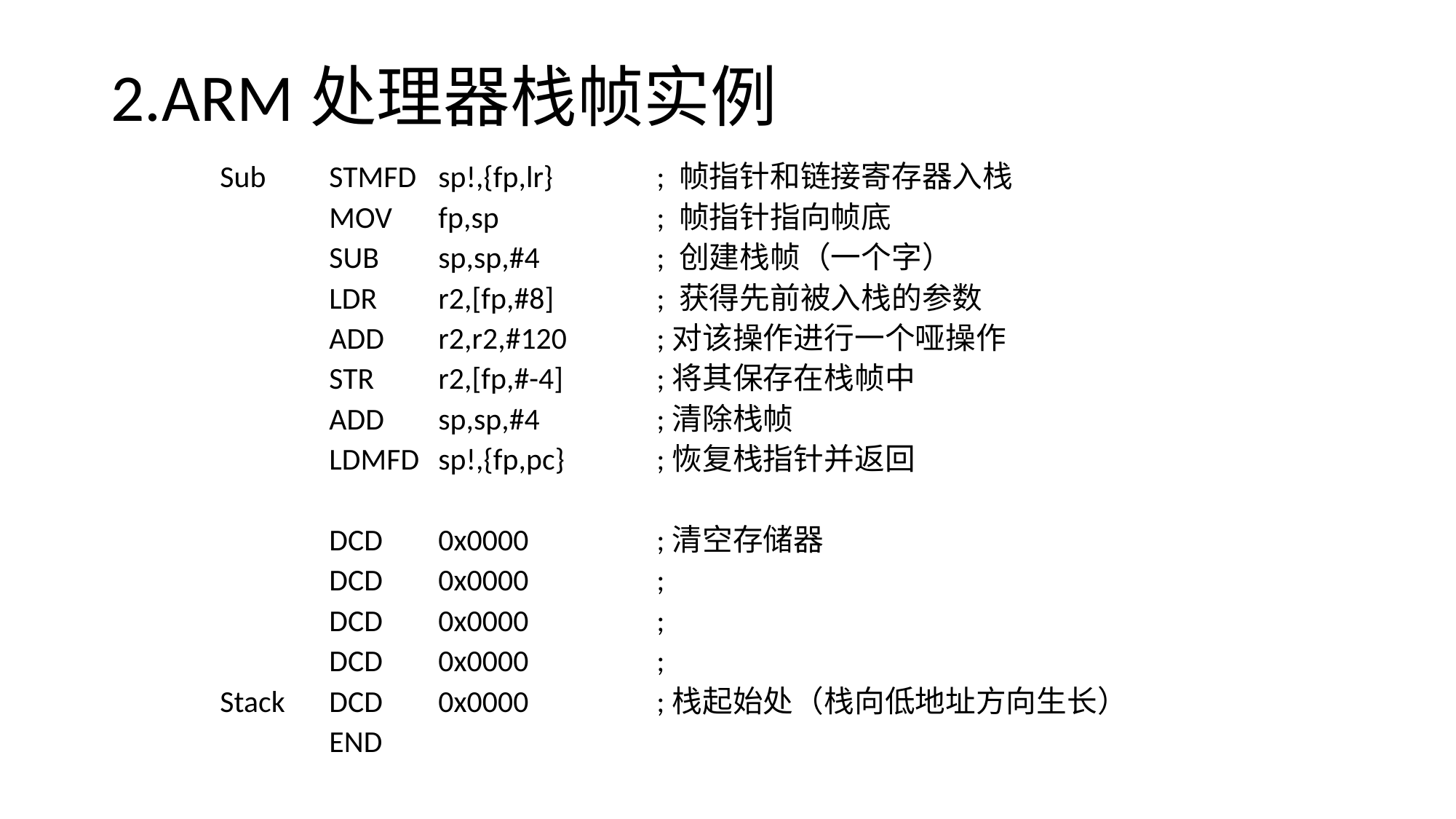

# 2.ARM处理器栈帧实例
Sub	STMFD	sp!,{fp,lr}	; 帧指针和链接寄存器入栈
	MOV 	fp,sp		; 帧指针指向帧底
	SUB	sp,sp,#4		; 创建栈帧（一个字）
	LDR	r2,[fp,#8]	; 获得先前被入栈的参数
	ADD	r2,r2,#120	;对该操作进行一个哑操作
	STR	r2,[fp,#-4]	;将其保存在栈帧中
	ADD	sp,sp,#4		;清除栈帧
	LDMFD 	sp!,{fp,pc}	;恢复栈指针并返回

	DCD	0x0000		;清空存储器
	DCD	0x0000		;
	DCD	0x0000		;
	DCD	0x0000		;
Stack	DCD	0x0000		;栈起始处（栈向低地址方向生长）
	END